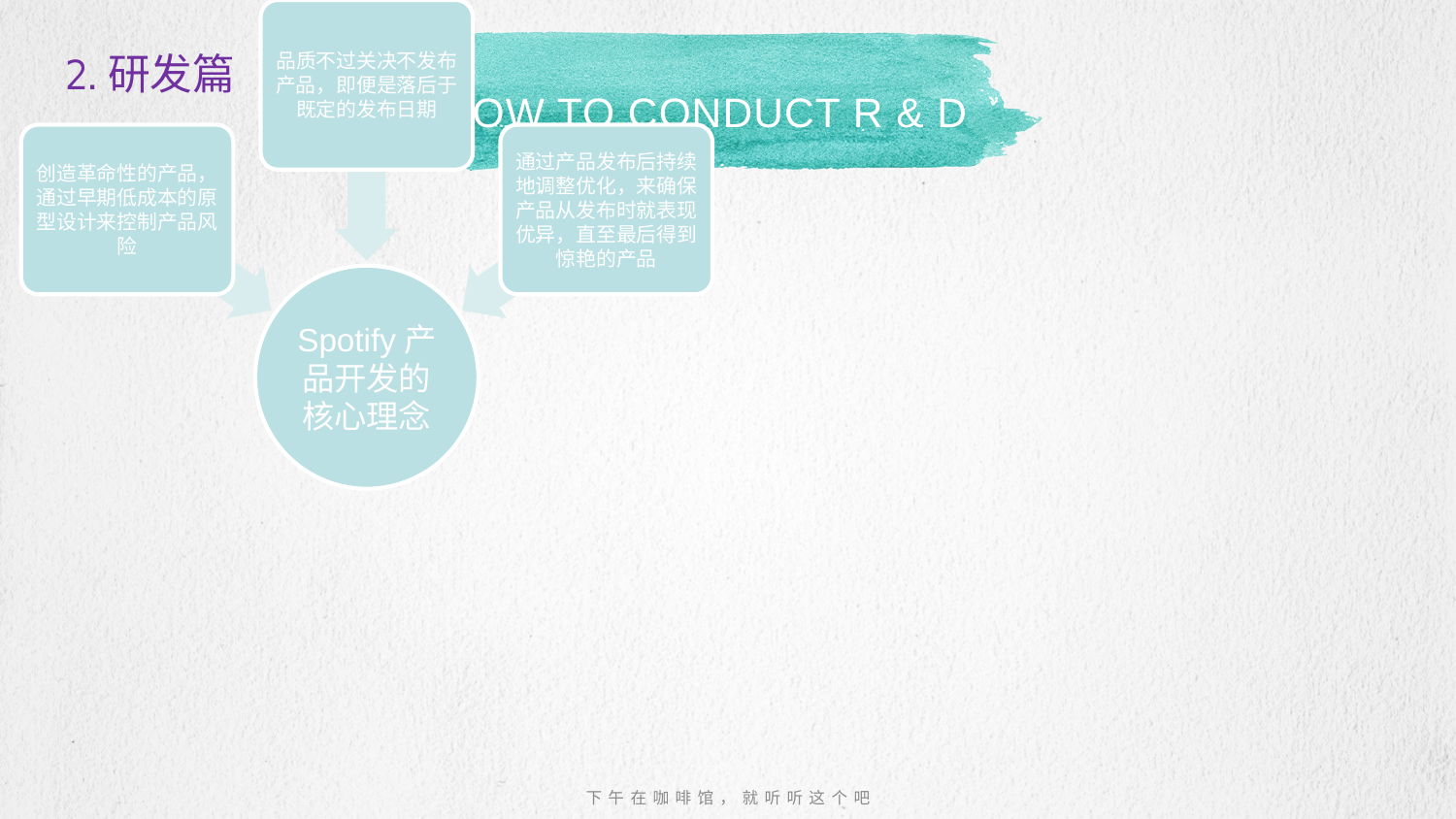

2.研发篇
# How to conduct R & D
Spotify产品开发的核心理念
创造革命性的产品，通过早期低成本的原型设计来控制产品风险
品质不过关决不发布产品，即便是落后于既定的发布日期
通过产品发布后持续地调整优化，来确保产品从发布时就表现优异，直至最后得到惊艳的产品
下午在咖啡馆，就听听这个吧

9